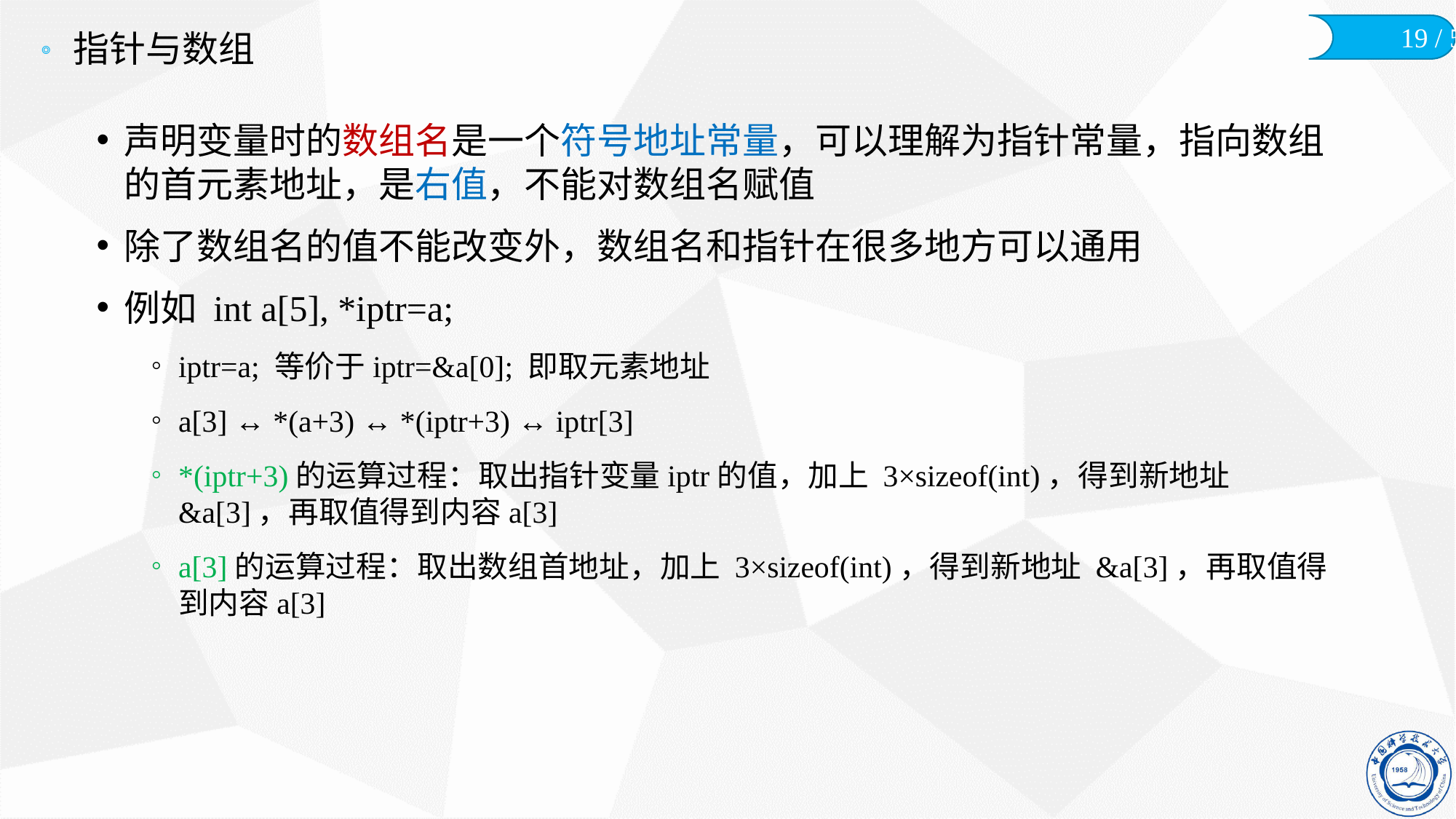

# 指针与数组
声明变量时的数组名是一个符号地址常量，可以理解为指针常量，指向数组的首元素地址，是右值，不能对数组名赋值
除了数组名的值不能改变外，数组名和指针在很多地方可以通用
例如 int a[5], *iptr=a;
iptr=a; 等价于iptr=&a[0]; 即取元素地址
a[3] ↔ *(a+3) ↔ *(iptr+3) ↔ iptr[3]
*(iptr+3)的运算过程：取出指针变量iptr的值，加上 3×sizeof(int)，得到新地址 &a[3]，再取值得到内容a[3]
a[3]的运算过程：取出数组首地址，加上 3×sizeof(int)，得到新地址 &a[3]，再取值得到内容a[3]